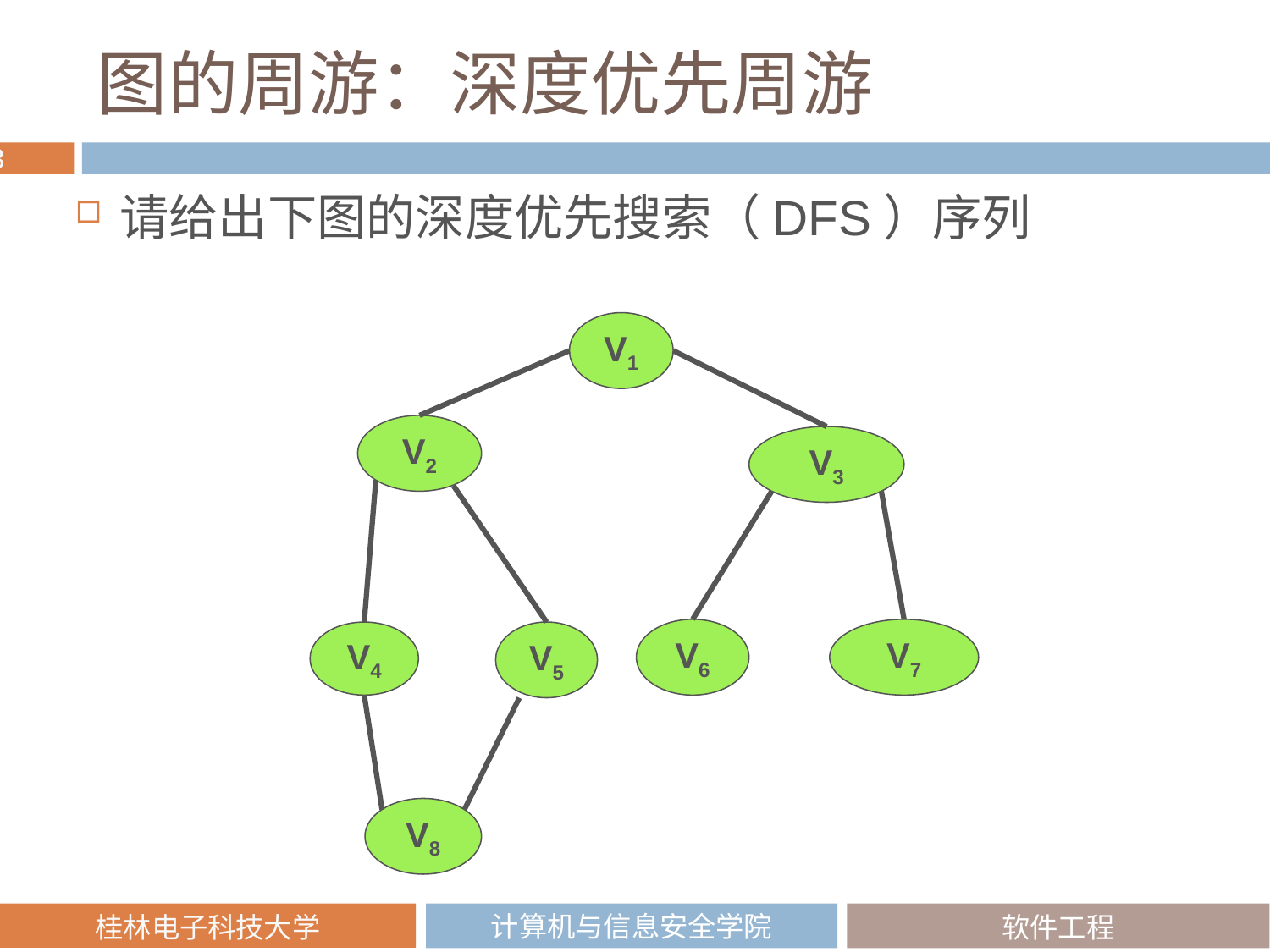

# 图的周游：深度优先周游
请给出下图的深度优先搜索（DFS）序列
V1
V2
V3
V6
V7
V4
V5
V8